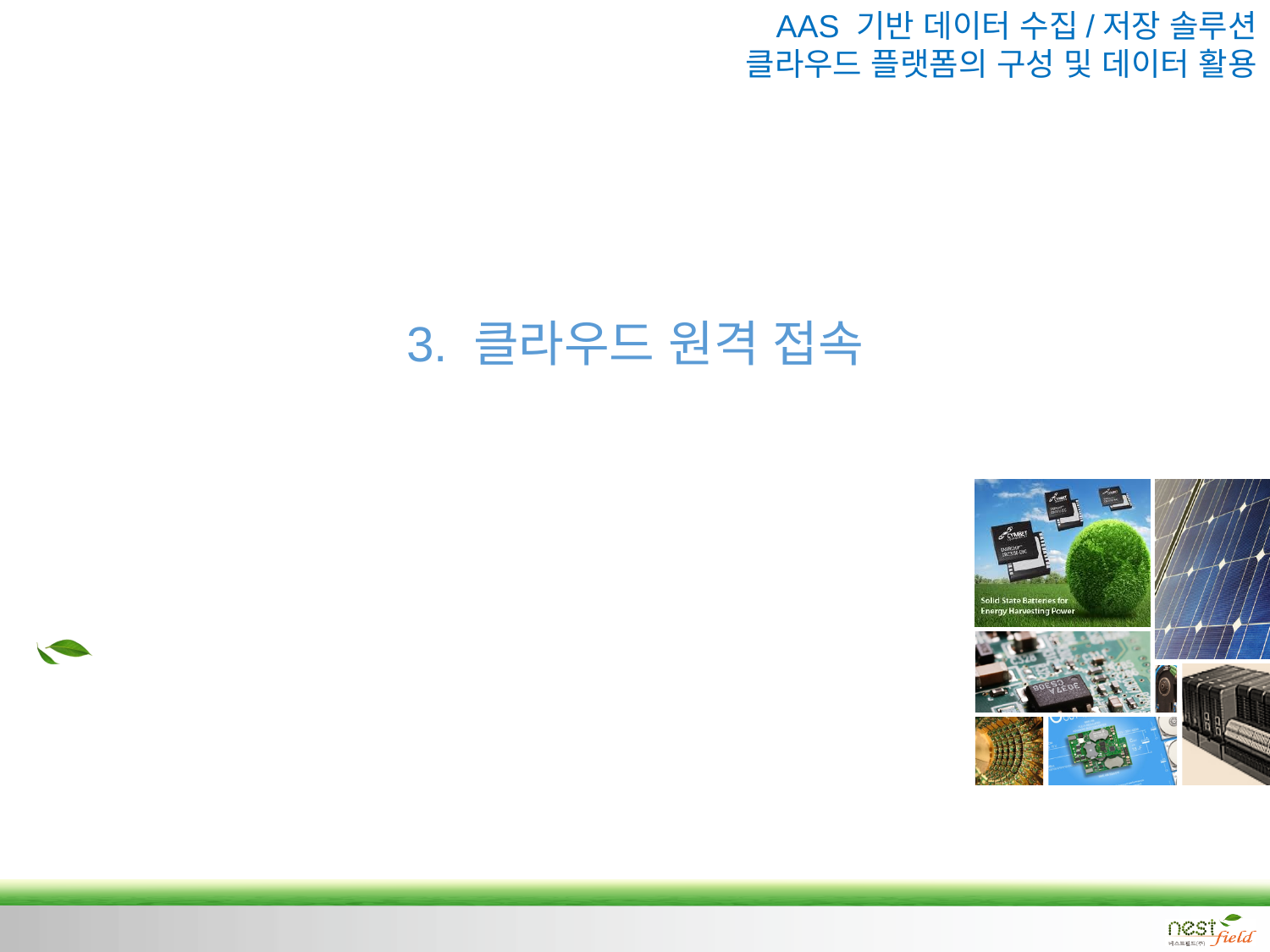

AAS 기반 데이터 수집/저장 솔루션
클라우드 플랫폼의 구성 및 데이터 활용
3. 클라우드 원격 접속